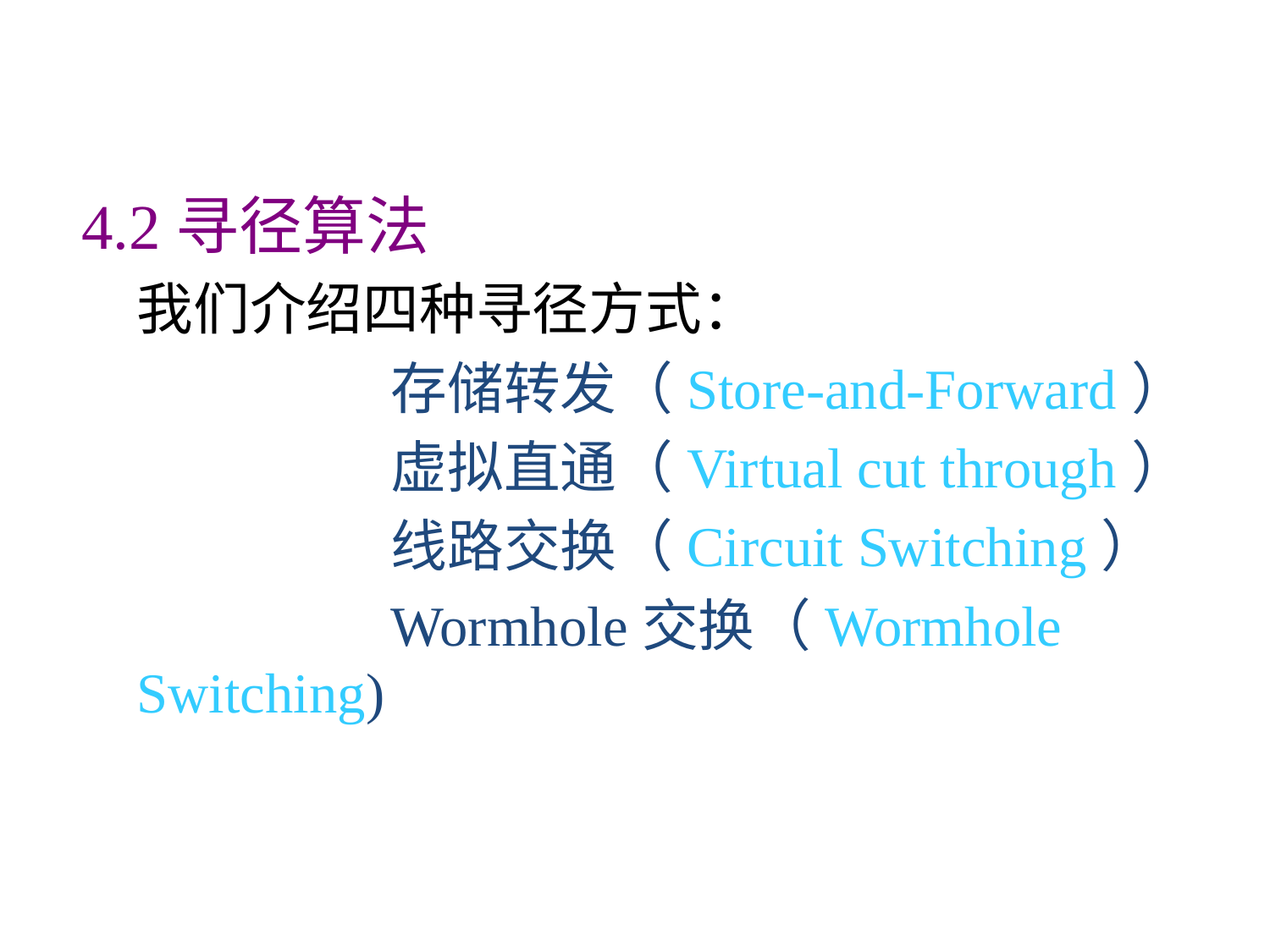

4.2寻径算法
	我们介绍四种寻径方式：
			存储转发（Store-and-Forward）
			虚拟直通（Virtual cut through）
			线路交换（Circuit Switching）
			Wormhole交换（Wormhole Switching)